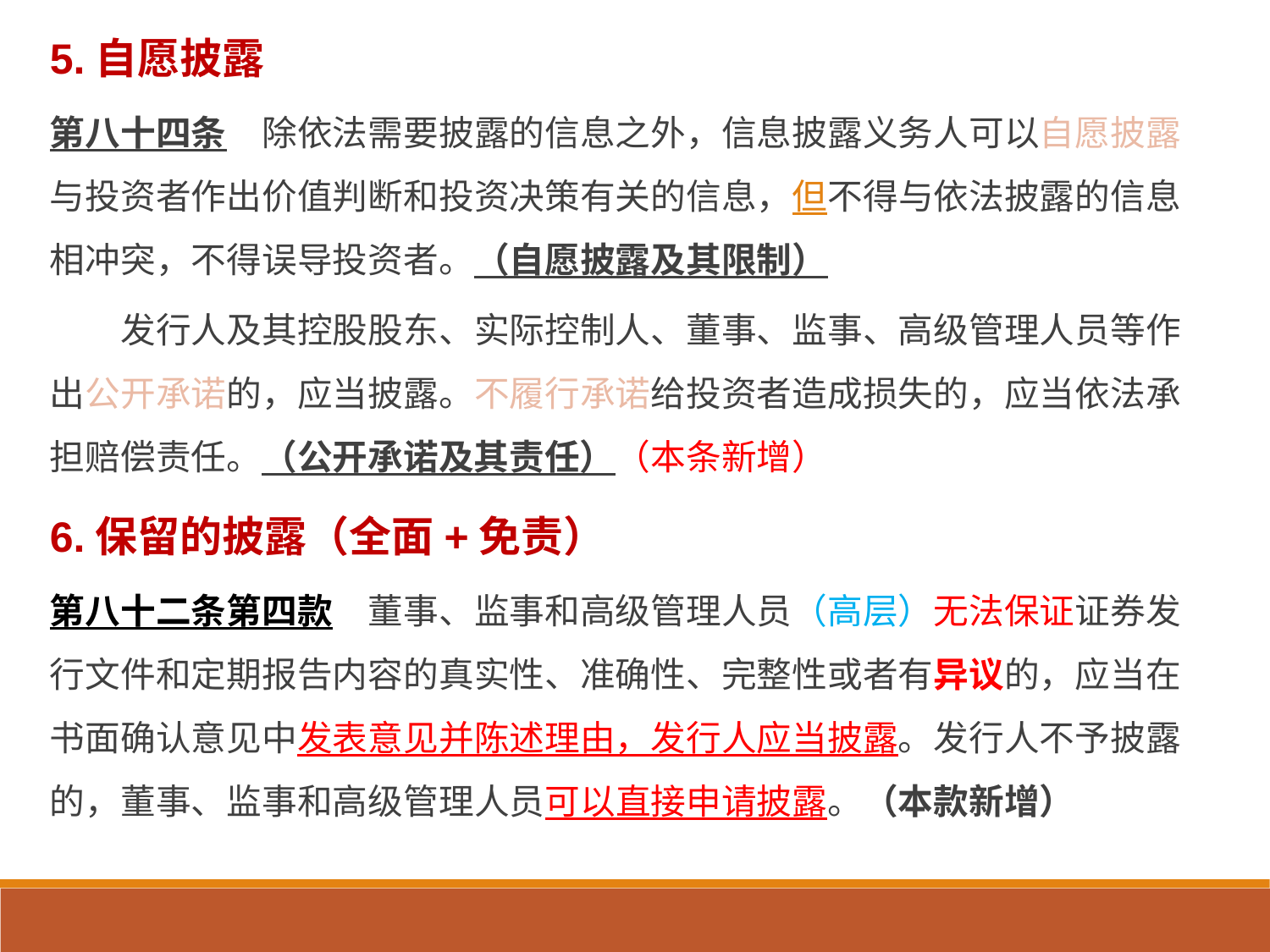

5.自愿披露
第八十四条　除依法需要披露的信息之外，信息披露义务人可以自愿披露与投资者作出价值判断和投资决策有关的信息，但不得与依法披露的信息相冲突，不得误导投资者。（自愿披露及其限制）
　　发行人及其控股股东、实际控制人、董事、监事、高级管理人员等作出公开承诺的，应当披露。不履行承诺给投资者造成损失的，应当依法承担赔偿责任。（公开承诺及其责任）（本条新增）
6.保留的披露（全面+免责）
第八十二条第四款　董事、监事和高级管理人员（高层）无法保证证券发行文件和定期报告内容的真实性、准确性、完整性或者有异议的，应当在书面确认意见中发表意见并陈述理由，发行人应当披露。发行人不予披露的，董事、监事和高级管理人员可以直接申请披露。（本款新增）